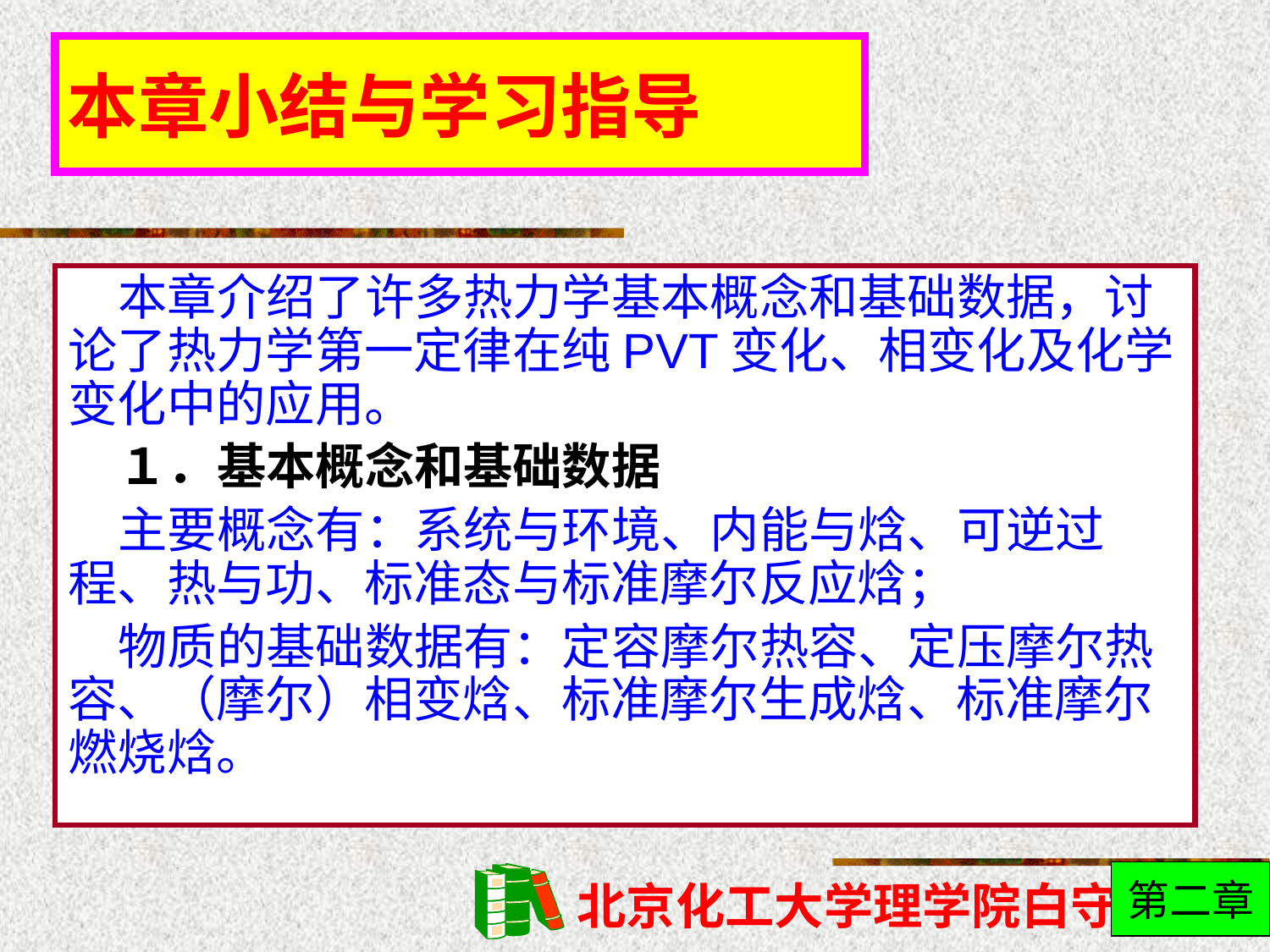

# 本章小结与学习指导
本章介绍了许多热力学基本概念和基础数据，讨论了热力学第一定律在纯PVT变化、相变化及化学变化中的应用。
１．基本概念和基础数据
主要概念有：系统与环境、内能与焓、可逆过程、热与功、标准态与标准摩尔反应焓；
物质的基础数据有：定容摩尔热容、定压摩尔热容、（摩尔）相变焓、标准摩尔生成焓、标准摩尔燃烧焓。
第二章